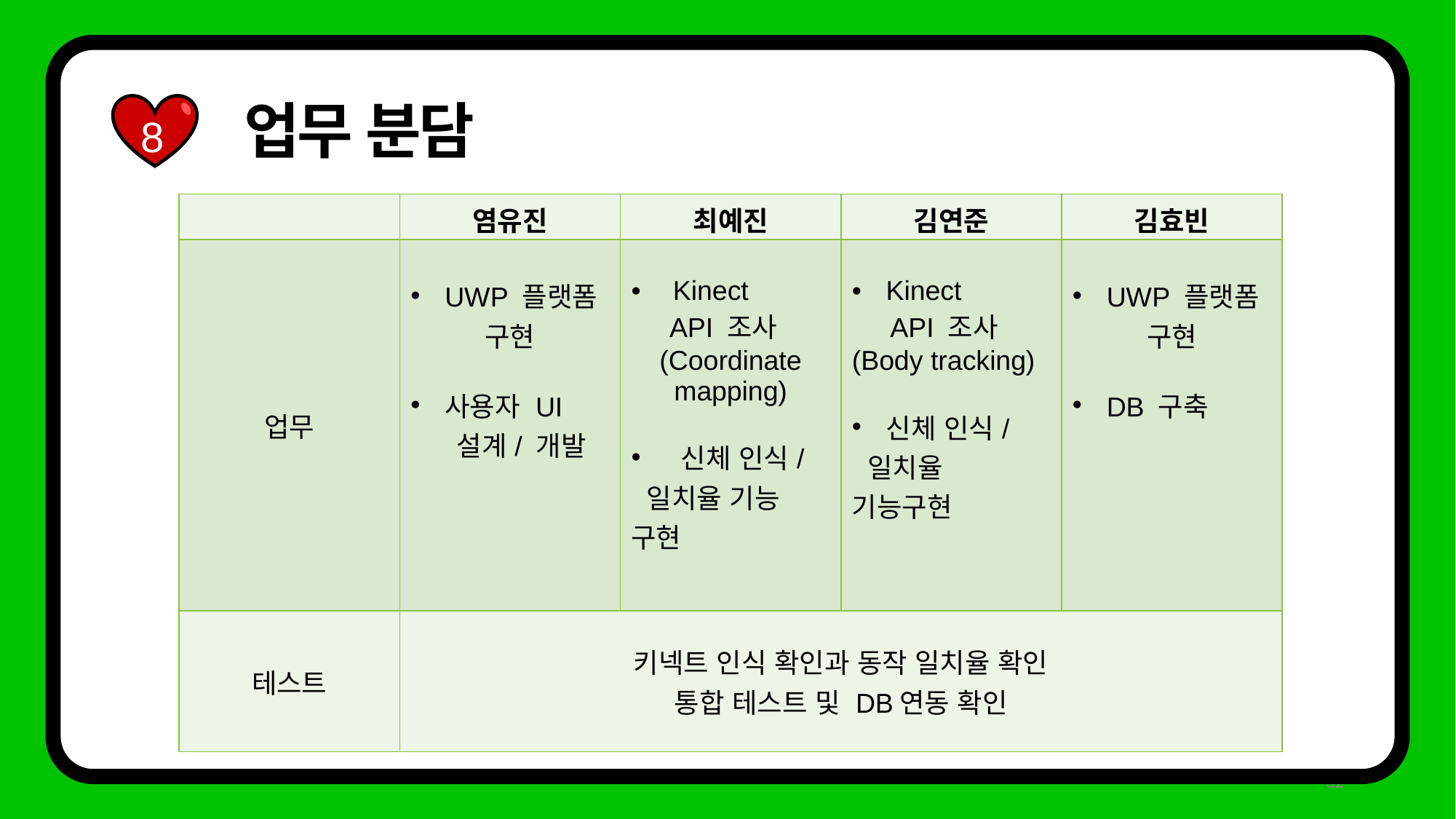

업무 분담

8

|  | 염유진 | 최예진 | 김연준 | 김효빈 |
| --- | --- | --- | --- | --- |
| 업무 | UWP 플랫폼 구현 사용자 UI 설계/ 개발 | Kinect API 조사 (Coordinate mapping) 신체 인식/ 일치율 기능 구현 | Kinect API 조사 (Body tracking) 신체 인식/ 일치율 기능구현 | UWP 플랫폼 구현 DB 구축 |
| 테스트 | 키넥트 인식 확인과 동작 일치율 확인 통합 테스트 및 DB연동 확인 |  |  |  |
32